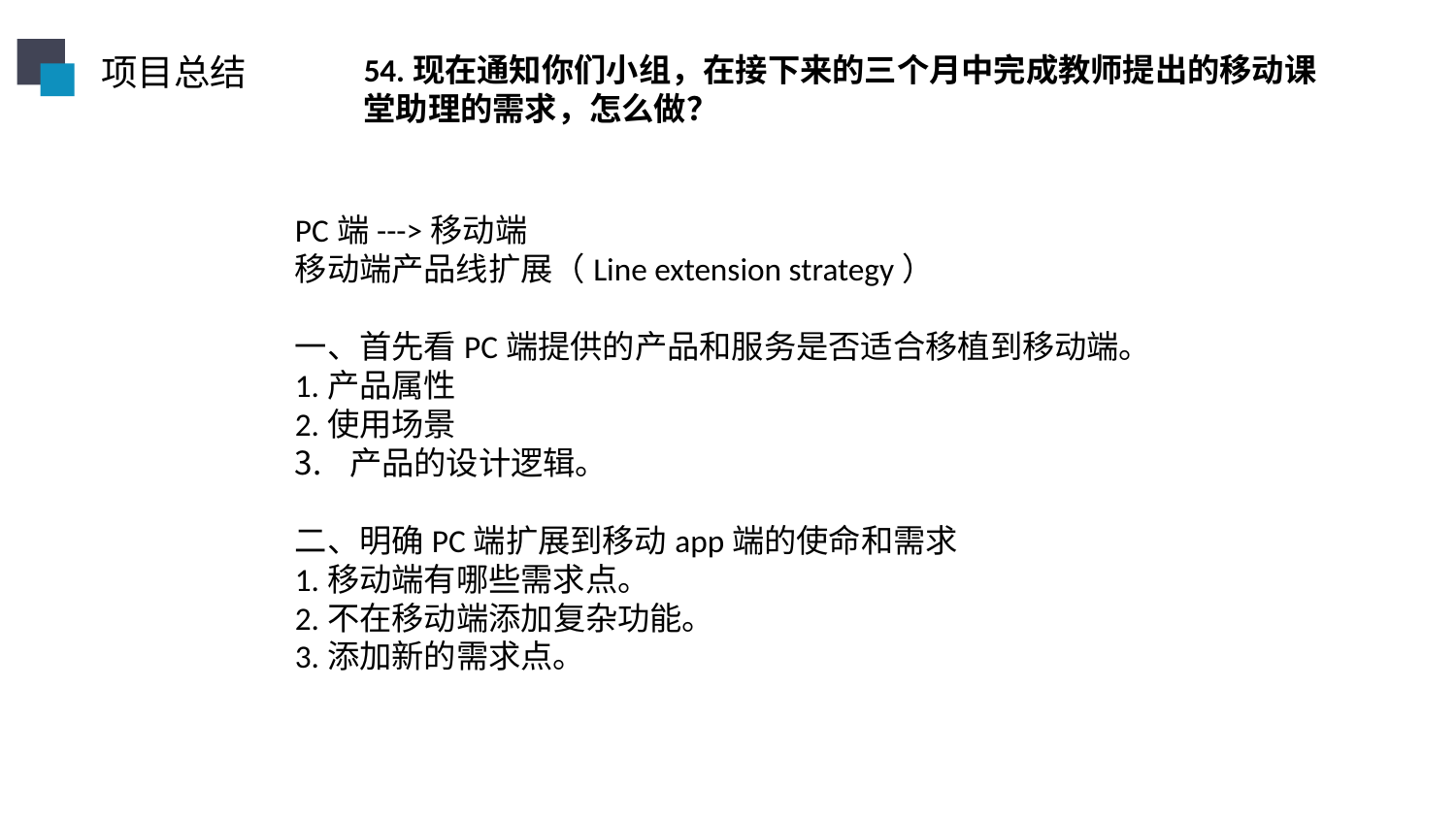

项目总结
54.现在通知你们小组，在接下来的三个月中完成教师提出的移动课堂助理的需求，怎么做？
PC端--->移动端
移动端产品线扩展（Line extension strategy）

一、首先看PC端提供的产品和服务是否适合移植到移动端。
1.产品属性
2.使用场景
产品的设计逻辑。

二、明确PC端扩展到移动app端的使命和需求
1.移动端有哪些需求点。
2.不在移动端添加复杂功能。
3.添加新的需求点。